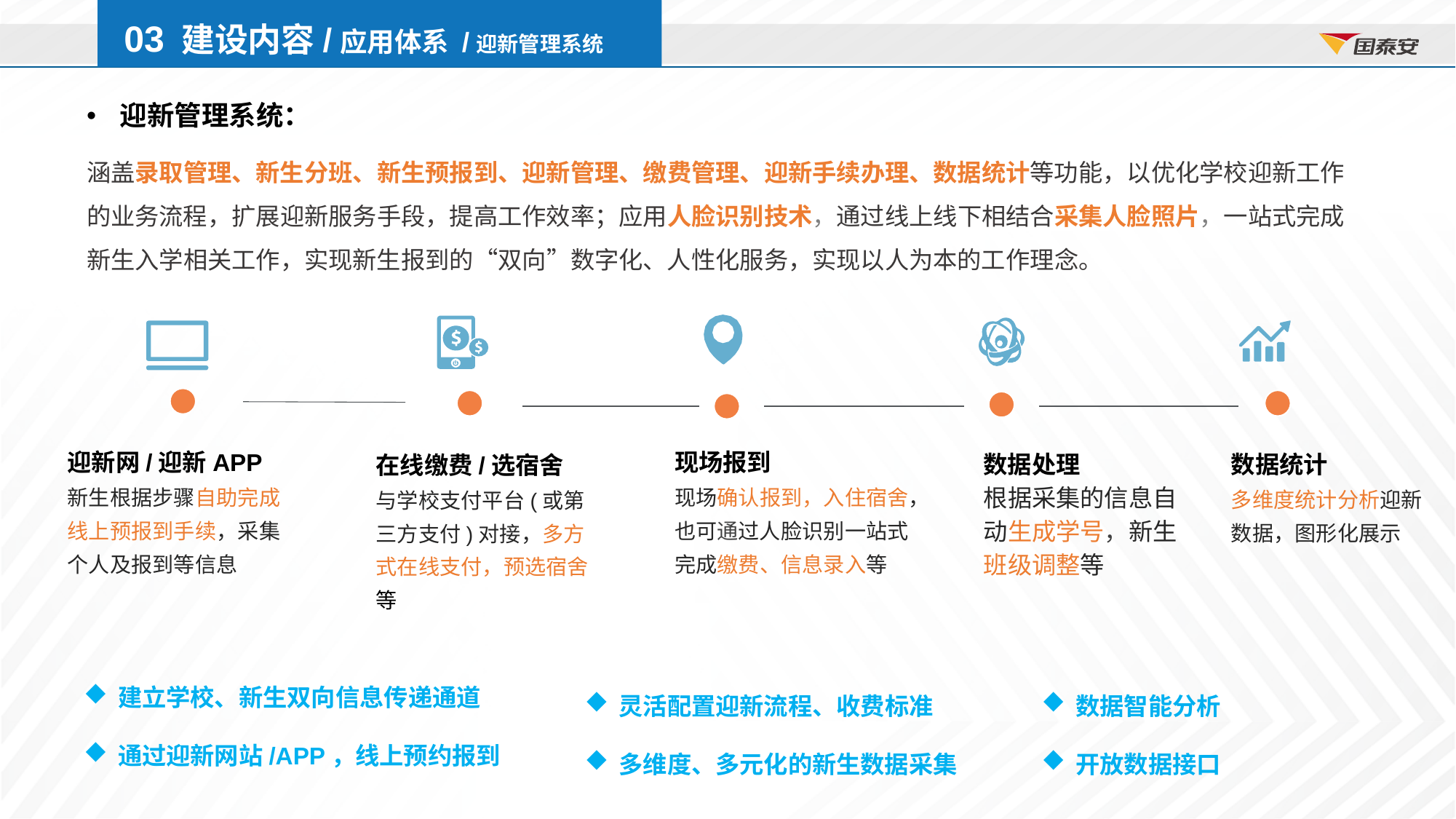

03 建设内容/应用体系 /迎新管理系统
 迎新管理系统：
涵盖录取管理、新生分班、新生预报到、迎新管理、缴费管理、迎新手续办理、数据统计等功能，以优化学校迎新工作的业务流程，扩展迎新服务手段，提高工作效率；应用人脸识别技术，通过线上线下相结合采集人脸照片，一站式完成新生入学相关工作，实现新生报到的“双向”数字化、人性化服务，实现以人为本的工作理念。

迎新网/迎新APP
新生根据步骤自助完成线上预报到手续，采集个人及报到等信息
现场报到
现场确认报到，入住宿舍，也可通过人脸识别一站式完成缴费、信息录入等
数据处理
根据采集的信息自动生成学号，新生班级调整等
数据统计
多维度统计分析迎新数据，图形化展示
在线缴费/选宿舍
与学校支付平台(或第三方支付)对接，多方式在线支付，预选宿舍等
建立学校、新生双向信息传递通道
通过迎新网站/APP，线上预约报到
数据智能分析
开放数据接口
灵活配置迎新流程、收费标准
多维度、多元化的新生数据采集